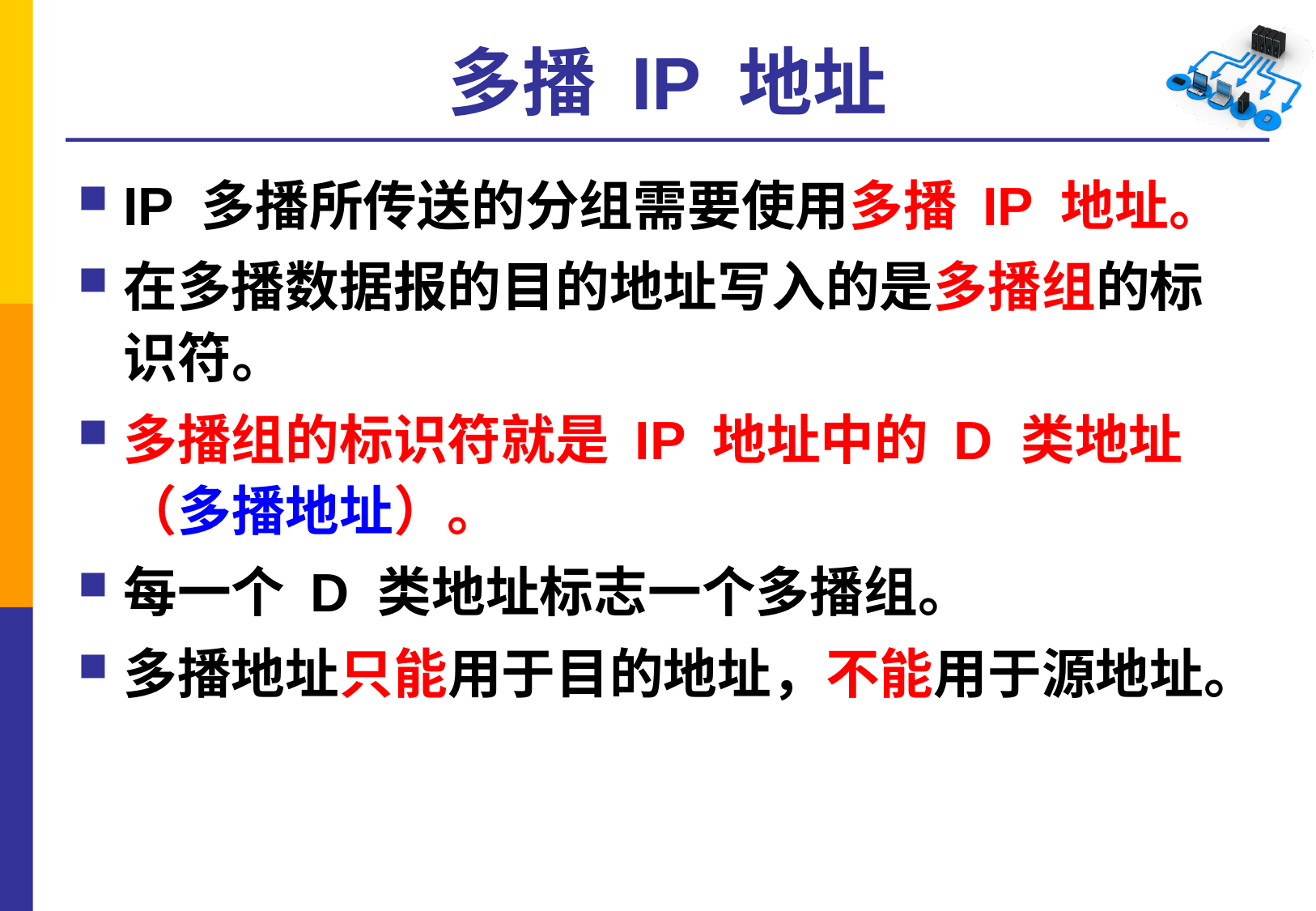

# 多播 IP 地址
IP 多播所传送的分组需要使用多播 IP 地址。
在多播数据报的目的地址写入的是多播组的标识符。
多播组的标识符就是 IP 地址中的 D 类地址（多播地址）。
每一个 D 类地址标志一个多播组。
多播地址只能用于目的地址，不能用于源地址。